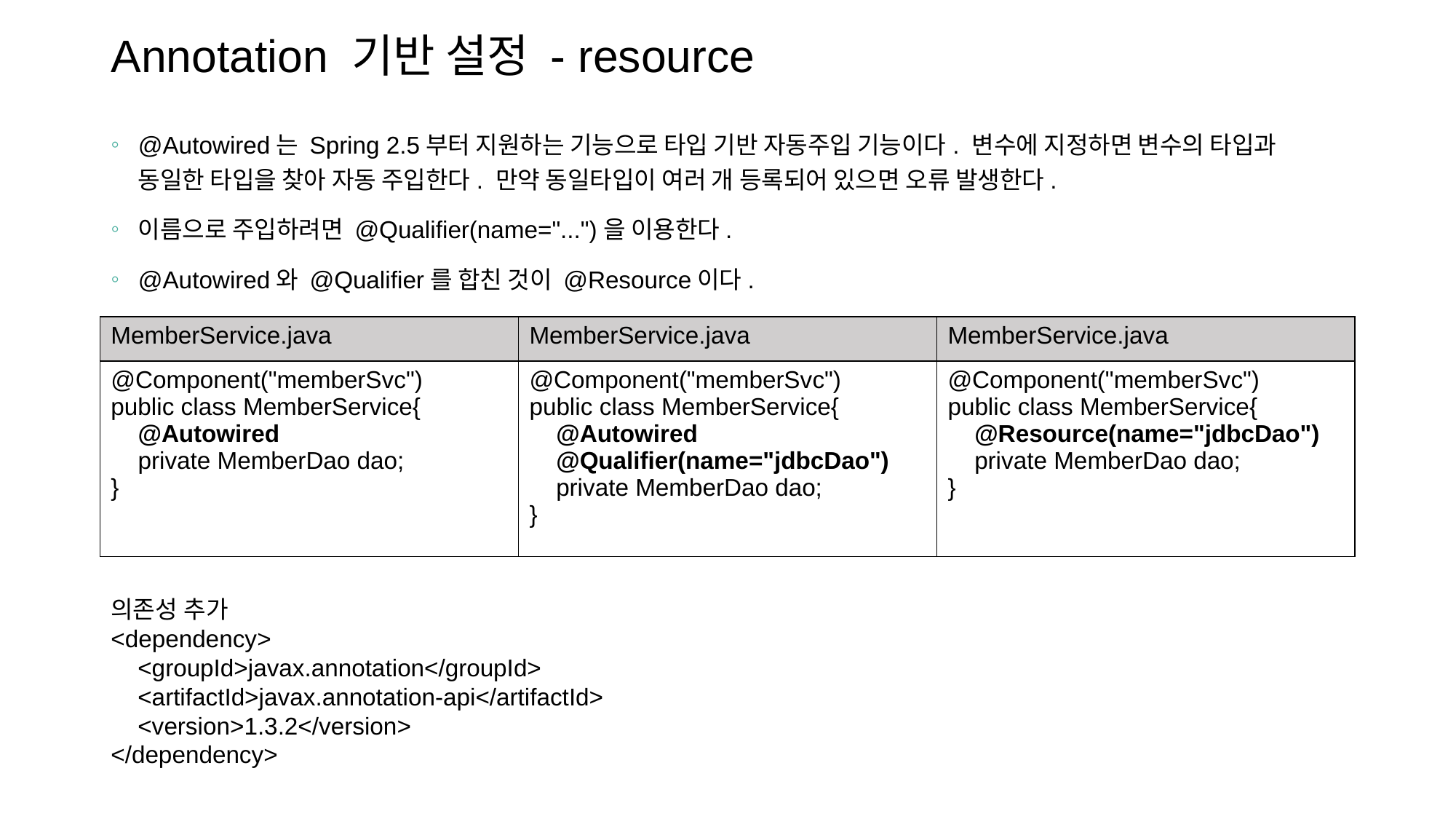

# Annotation 기반 설정 - resource
@Autowired는 Spring 2.5부터 지원하는 기능으로 타입 기반 자동주입 기능이다. 변수에 지정하면 변수의 타입과 동일한 타입을 찾아 자동 주입한다. 만약 동일타입이 여러 개 등록되어 있으면 오류 발생한다.
이름으로 주입하려면 @Qualifier(name="...")을 이용한다.
@Autowired와 @Qualifier를 합친 것이 @Resource이다.
| MemberService.java | MemberService.java | MemberService.java |
| --- | --- | --- |
| @Component("memberSvc") public class MemberService{ @Autowired private MemberDao dao; } | @Component("memberSvc") public class MemberService{ @Autowired @Qualifier(name="jdbcDao") private MemberDao dao; } | @Component("memberSvc") public class MemberService{ @Resource(name="jdbcDao") private MemberDao dao; } |
의존성 추가
<dependency>
    <groupId>javax.annotation</groupId>
    <artifactId>javax.annotation-api</artifactId>
    <version>1.3.2</version>
</dependency>